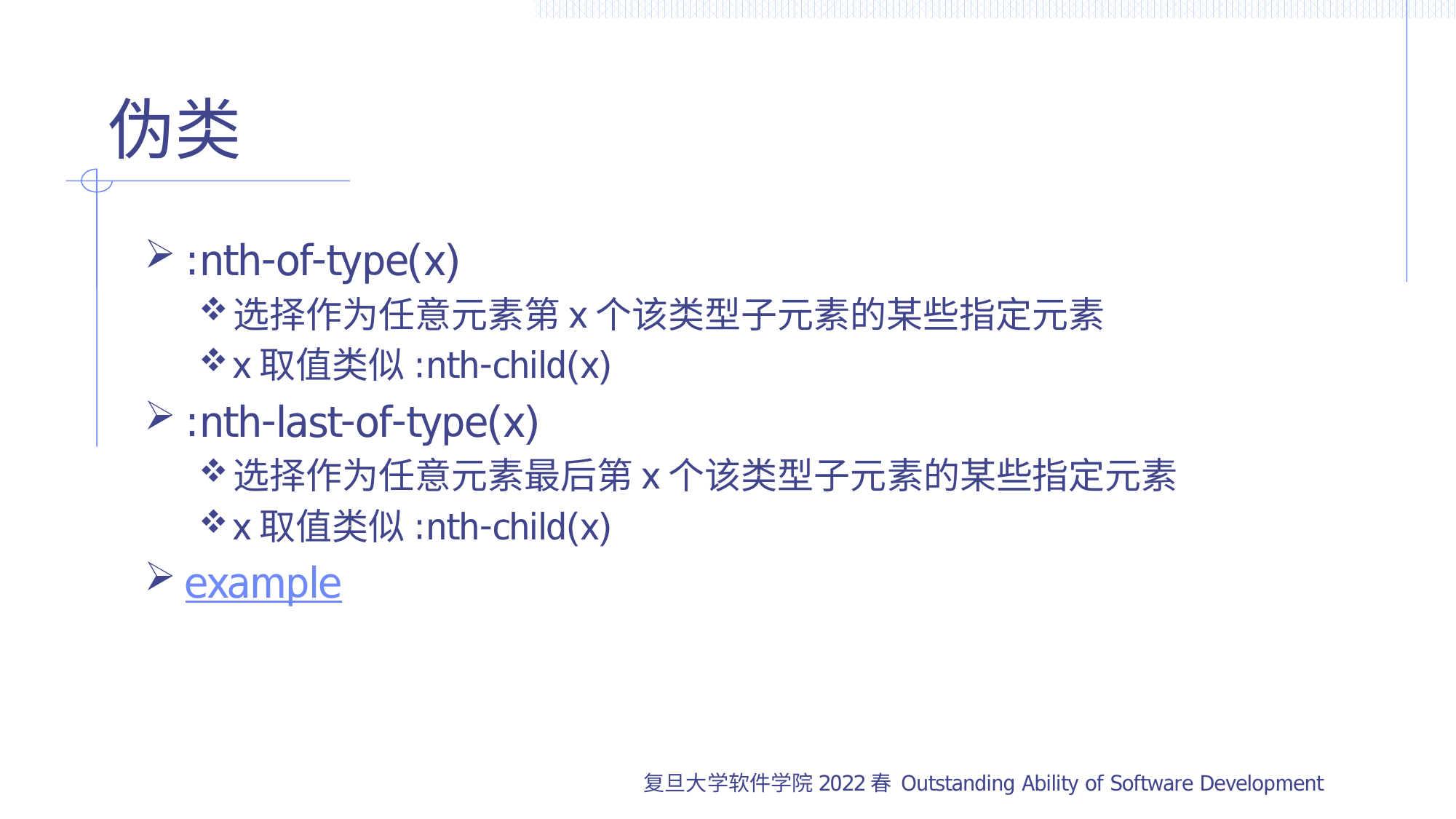

# 伪类
:nth-of-type(x)
选择作为任意元素第x个该类型子元素的某些指定元素
x取值类似:nth-child(x)
:nth-last-of-type(x)
选择作为任意元素最后第x个该类型子元素的某些指定元素
x取值类似:nth-child(x)
example